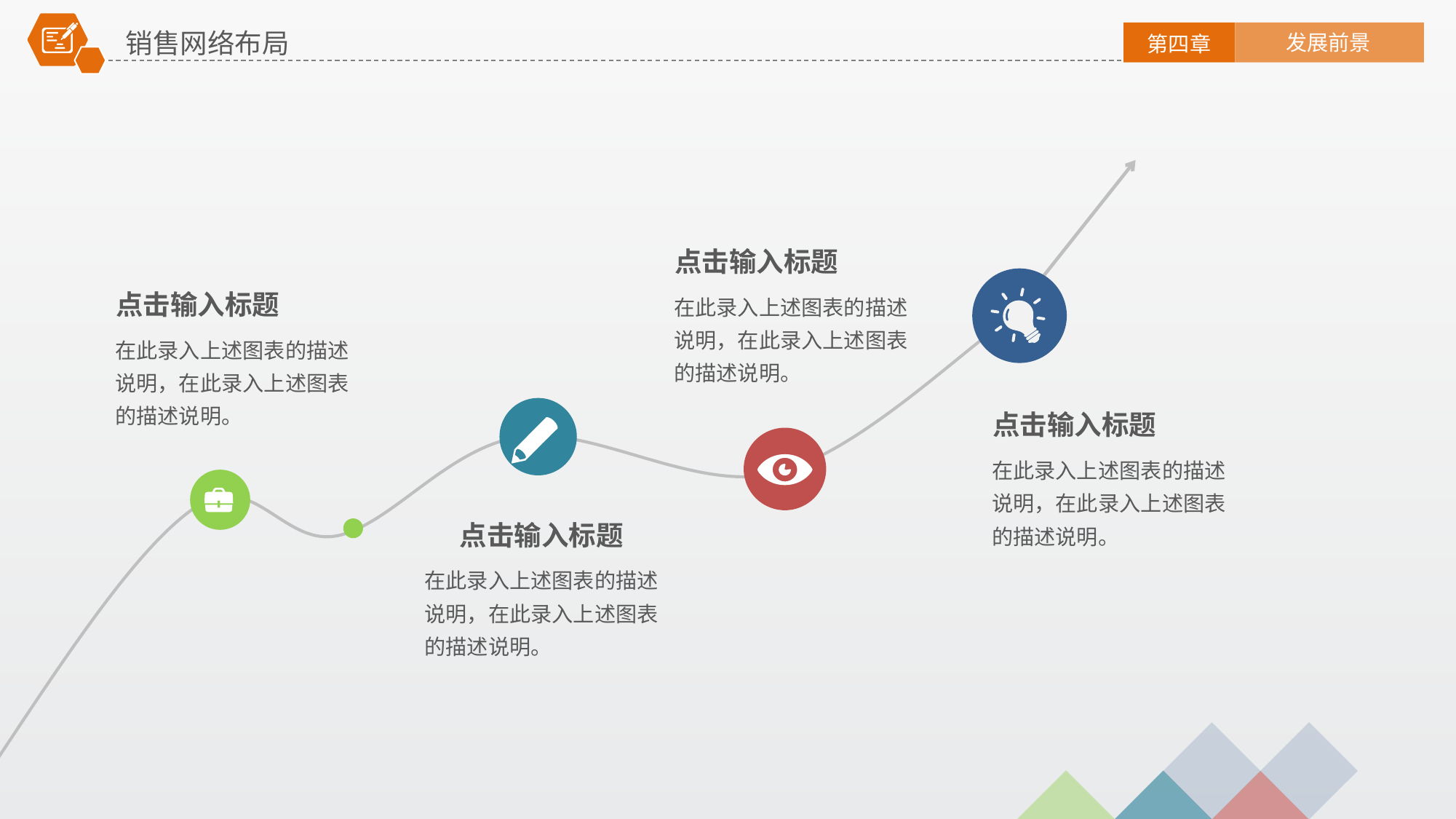

销售网络布局

发展前景
第四章

点击输入标题

在此录入上述图表的描述说明，在此录入上述图表的描述说明。
点击输入标题

在此录入上述图表的描述说明，在此录入上述图表的描述说明。

点击输入标题

在此录入上述图表的描述说明，在此录入上述图表的描述说明。

点击输入标题

在此录入上述图表的描述说明，在此录入上述图表的描述说明。